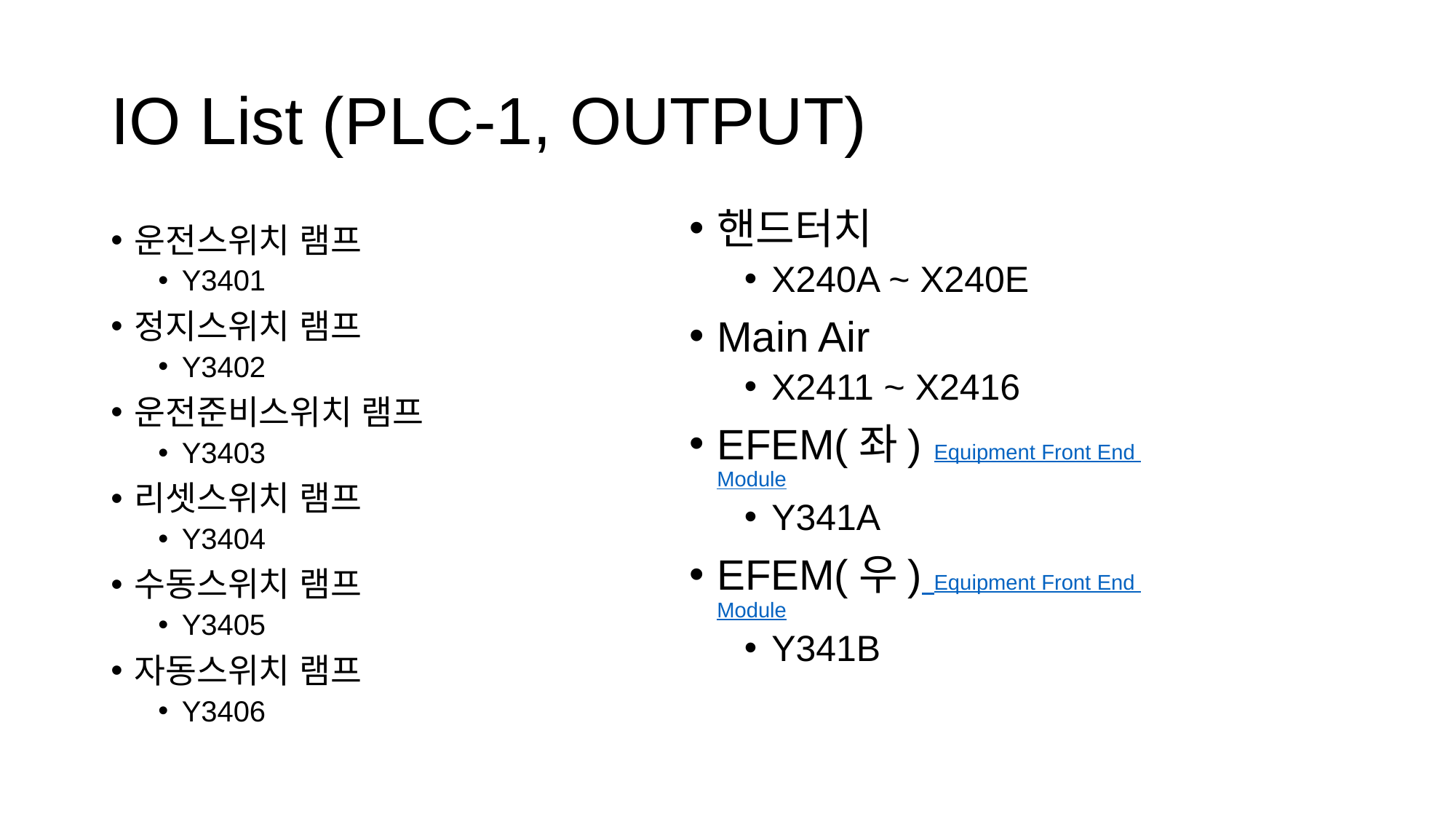

# IO List (PLC-1, OUTPUT)
핸드터치
X240A ~ X240E
Main Air
X2411 ~ X2416
EFEM(좌) Equipment Front End Module
Y341A
EFEM(우) Equipment Front End Module
Y341B

운전스위치 램프
Y3401
정지스위치 램프
Y3402
운전준비스위치 램프
Y3403
리셋스위치 램프
Y3404
수동스위치 램프
Y3405
자동스위치 램프
Y3406